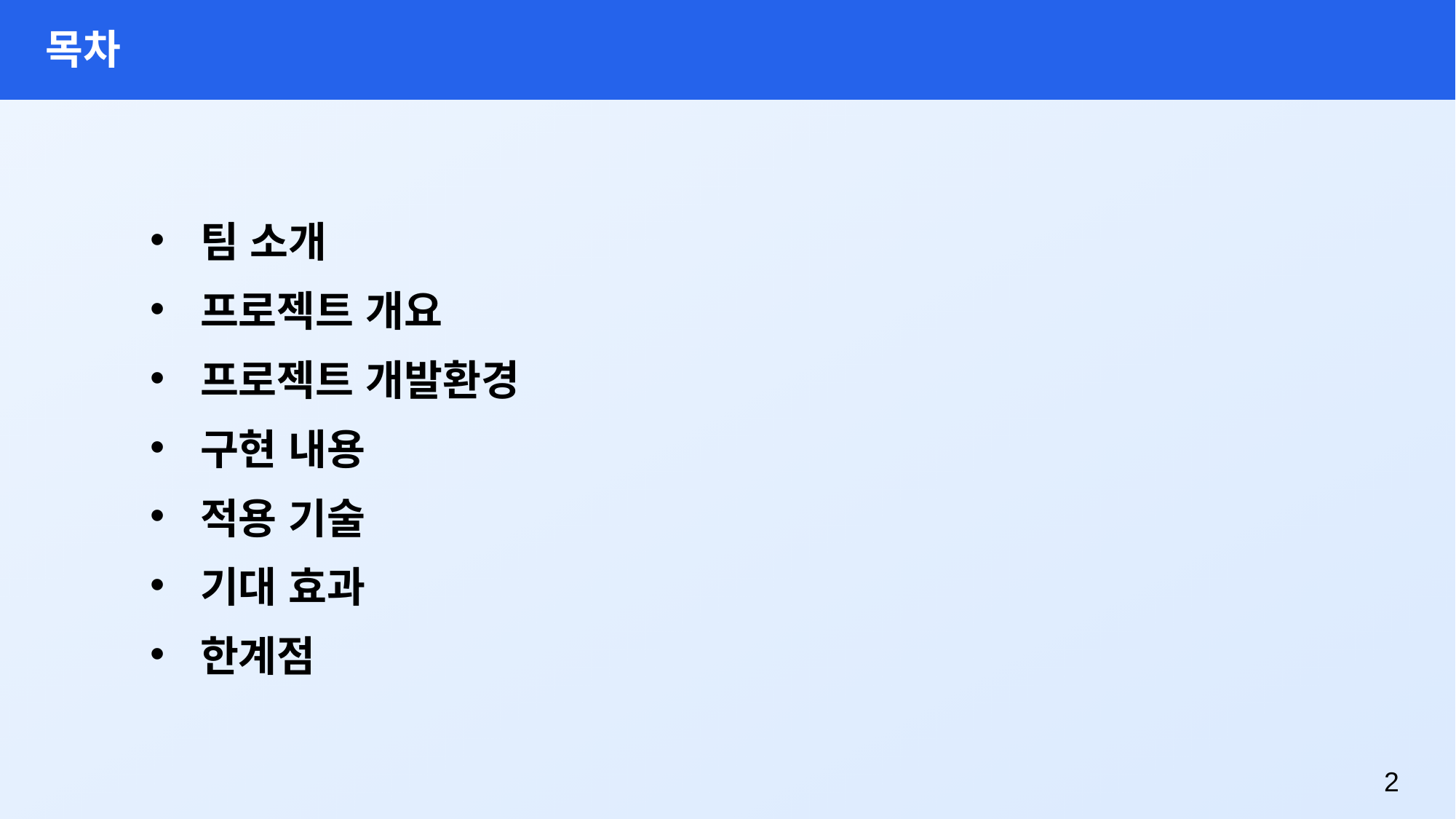

목차

팀 소개
프로젝트 개요
프로젝트 개발환경
구현 내용
적용 기술
기대 효과
한계점
2